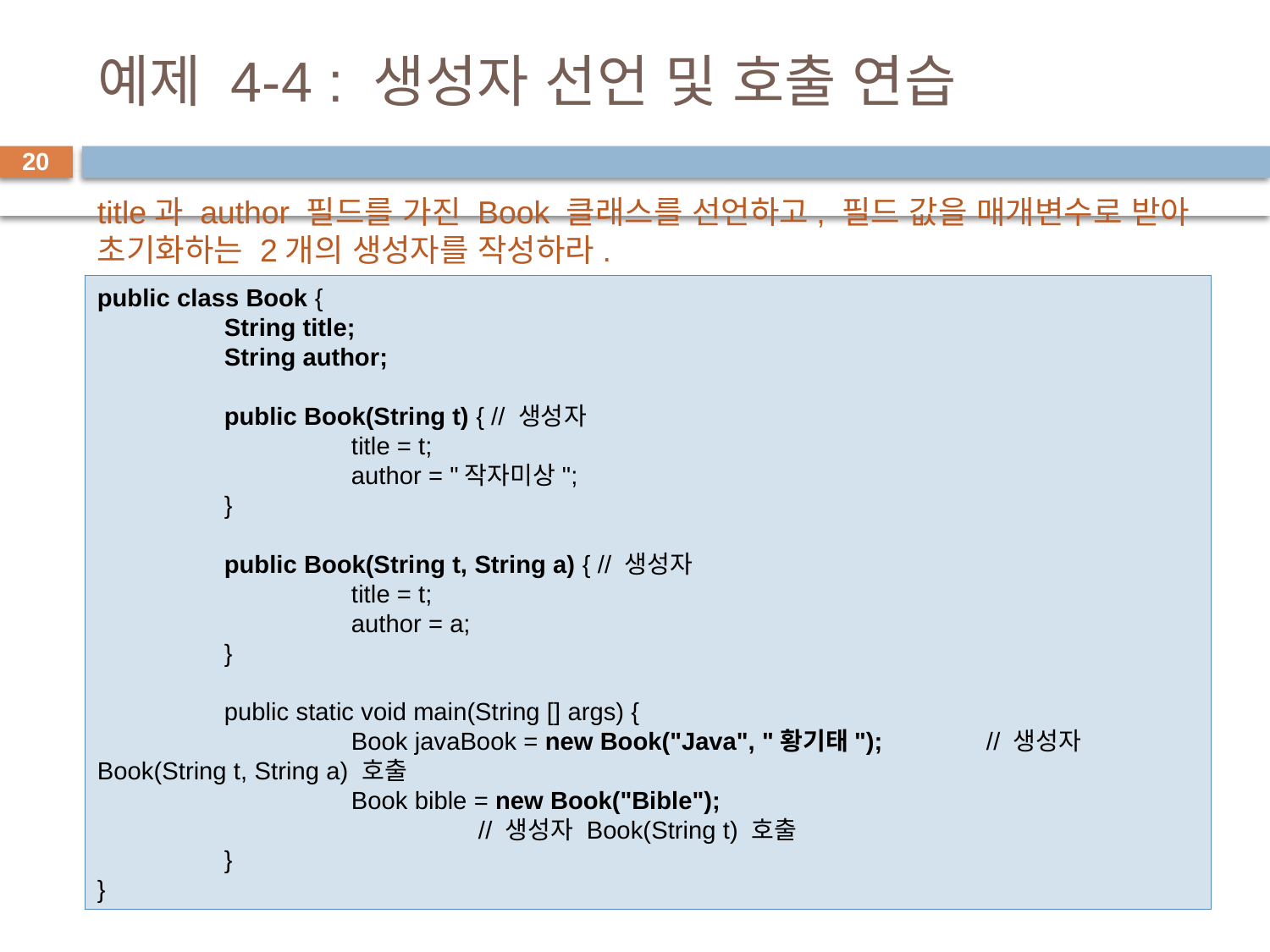

# 예제 4-4 : 생성자 선언 및 호출 연습
20
title과 author 필드를 가진 Book 클래스를 선언하고, 필드 값을 매개변수로 받아 초기화하는 2개의 생성자를 작성하라.
public class Book {
	String title;
	String author;

	public Book(String t) { // 생성자
		title = t;
		author = "작자미상";
	}

	public Book(String t, String a) { // 생성자
		title = t;
		author = a;
	}

	public static void main(String [] args) {
		Book javaBook = new Book("Java", "황기태"); 	// 생성자 Book(String t, String a) 호출
		Book bible = new Book("Bible"); 							// 생성자 Book(String t) 호출
	}
}